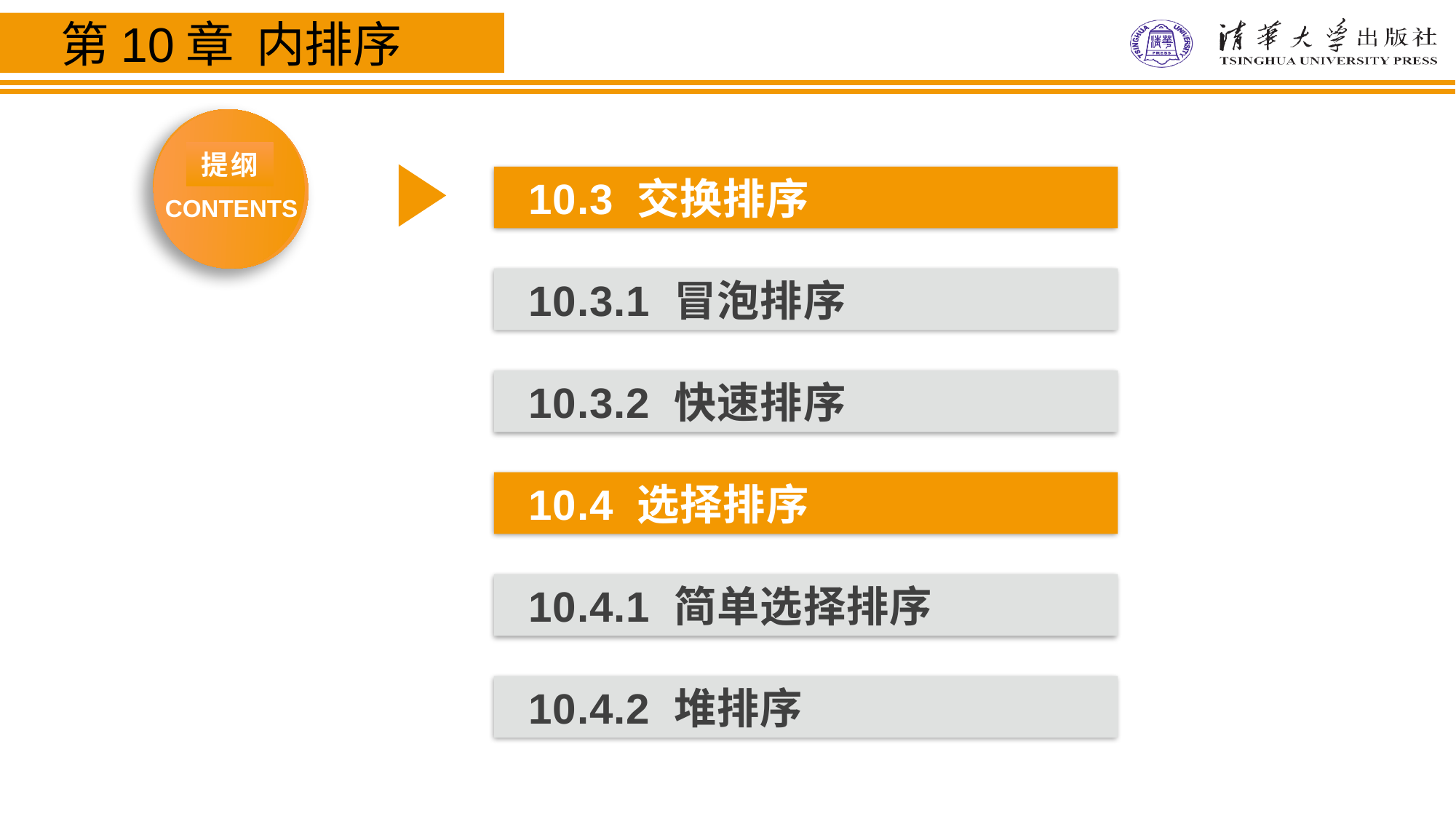

第10章  内排序

提纲
CONTENTS
10.3 交换排序

10.3.1 冒泡排序
10.3.2 快速排序
10.4 选择排序
10.4.1 简单选择排序
10.4.2 堆排序